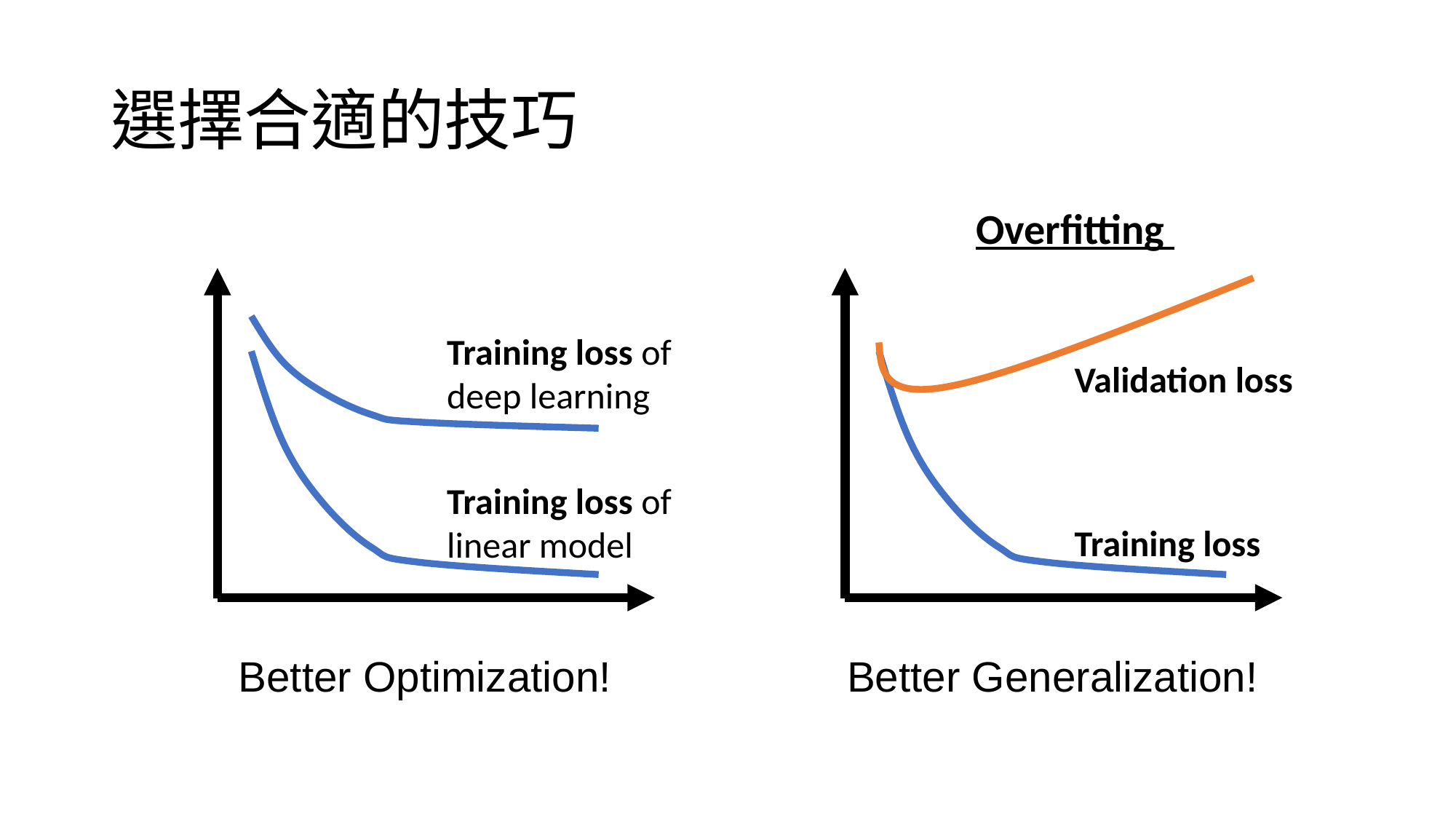

# 選擇合適的技巧
Overfitting

Training loss of deep learning
Validation loss

Training loss of linear model
Training loss
Better Optimization!
Better Generalization!